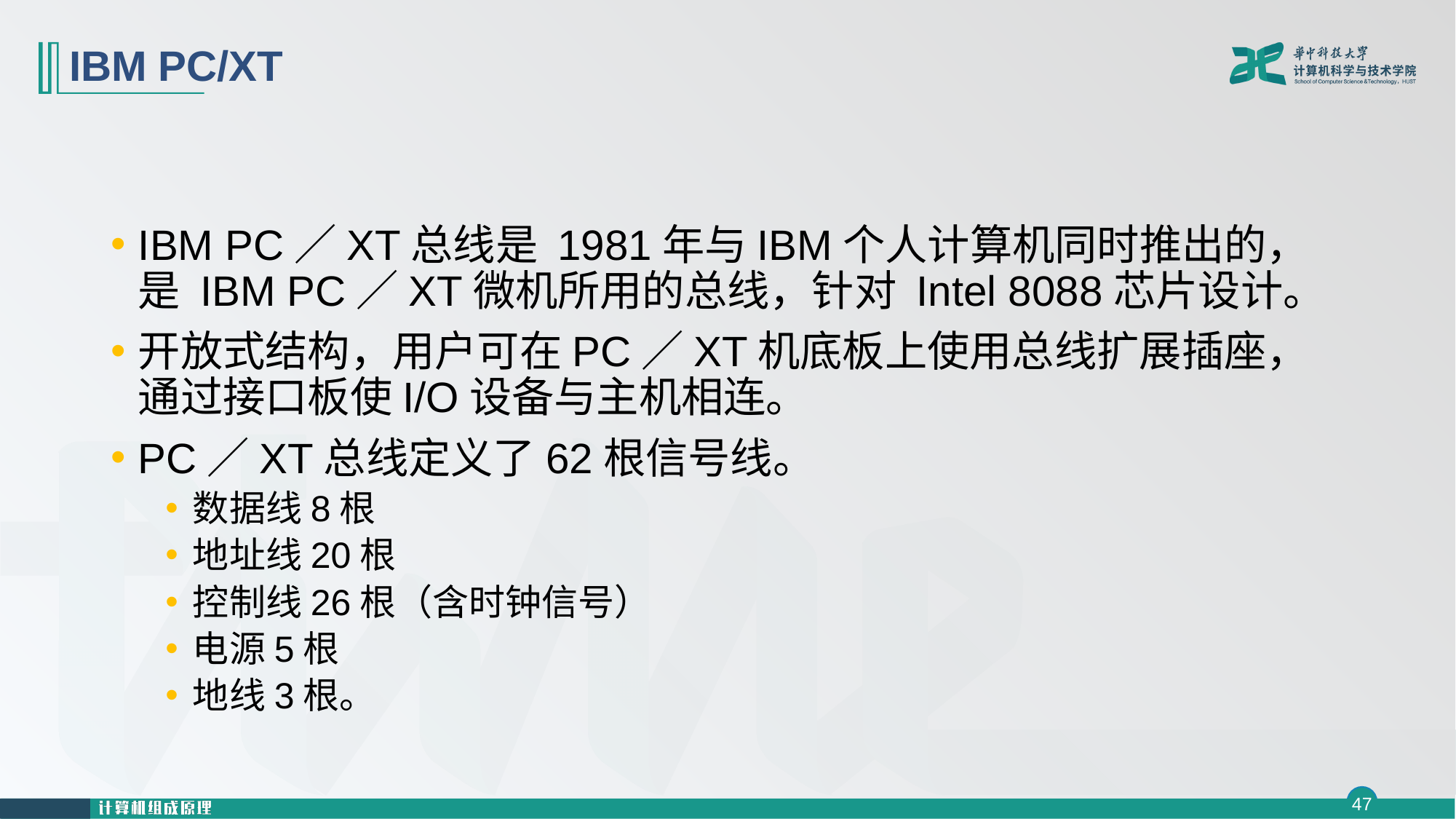

# IBM PC/XT
IBM PC／XT总线是 1981年与IBM个人计算机同时推出的，是 IBM PC／XT微机所用的总线，针对 Intel 8088芯片设计。
开放式结构，用户可在PC／XT机底板上使用总线扩展插座，通过接口板使I/O设备与主机相连。
PC／XT总线定义了62根信号线。
数据线8根
地址线20根
控制线26根（含时钟信号）
电源5根
地线3根。